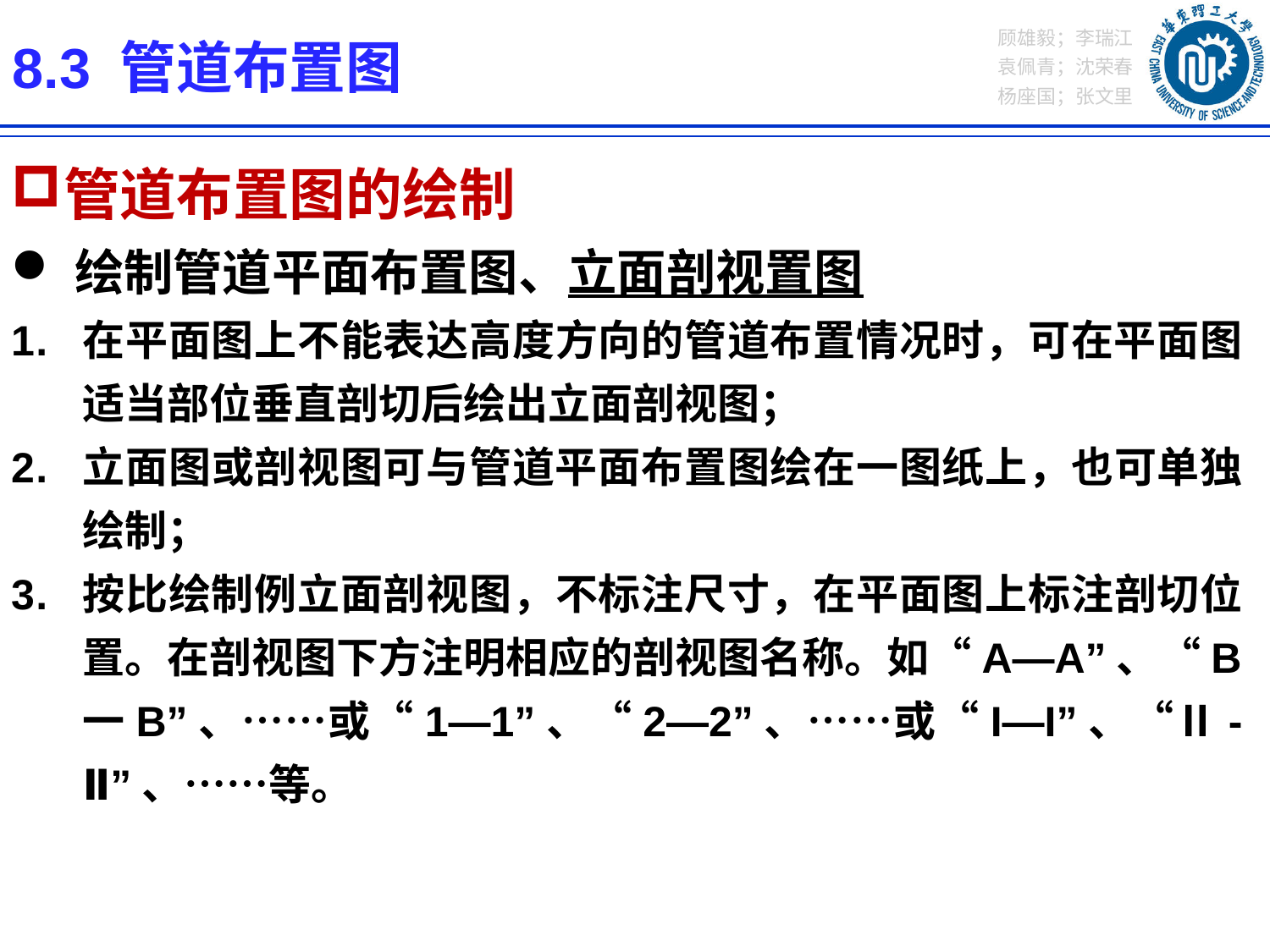

8.3 管道布置图
管道布置图的绘制
绘制管道平面布置图、立面剖视置图
在平面图上不能表达高度方向的管道布置情况时，可在平面图适当部位垂直剖切后绘出立面剖视图；
立面图或剖视图可与管道平面布置图绘在一图纸上，也可单独绘制；
按比绘制例立面剖视图，不标注尺寸，在平面图上标注剖切位置。在剖视图下方注明相应的剖视图名称。如“A—A”、“B一B”、……或“1—1”、“2—2”、……或“I—I”、“Ⅱ-Ⅱ”、……等。